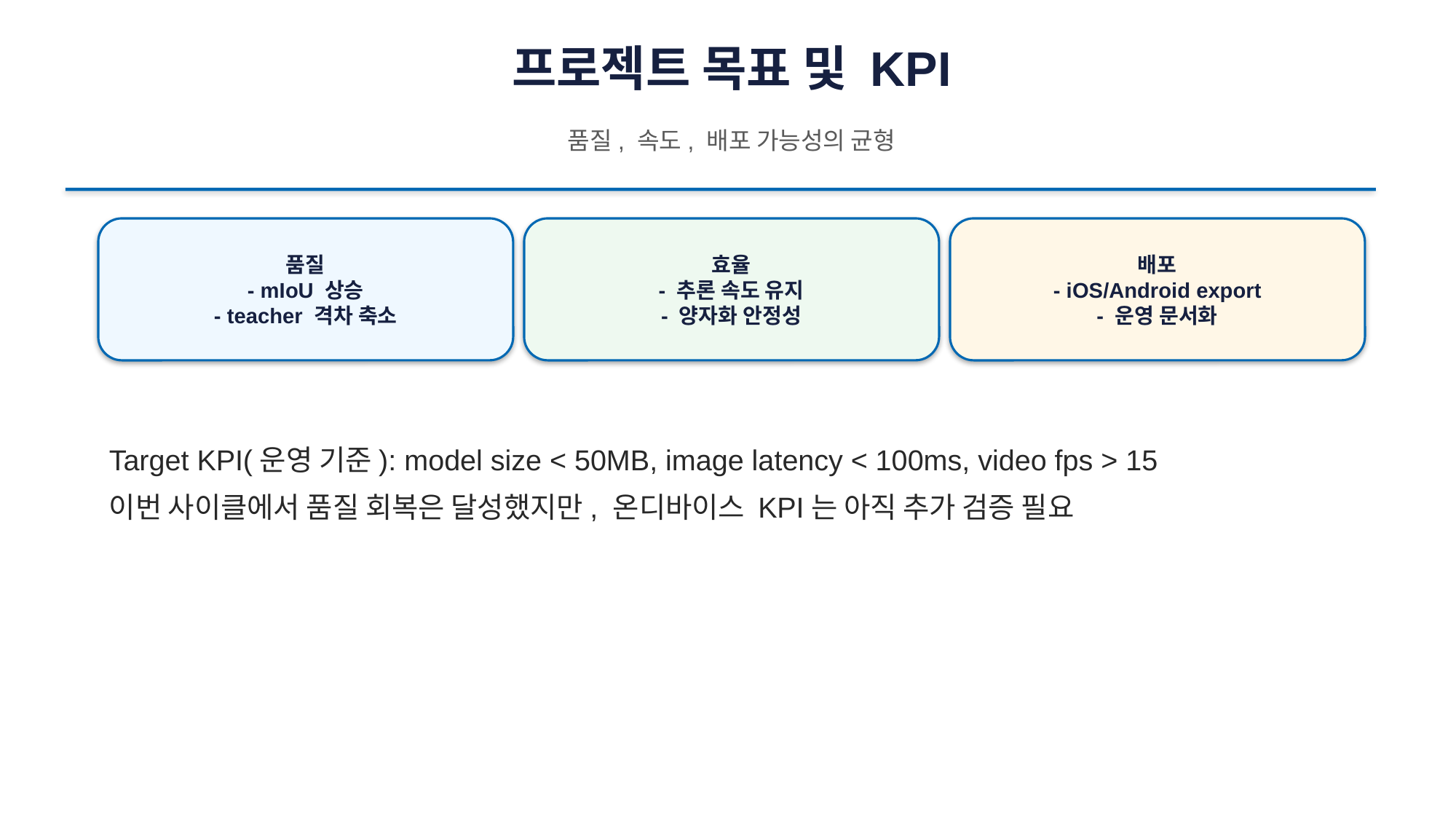

프로젝트 목표 및 KPI
품질, 속도, 배포 가능성의 균형

품질
- mIoU 상승
- teacher 격차 축소
효율
- 추론 속도 유지
- 양자화 안정성
배포
- iOS/Android export
- 운영 문서화
Target KPI(운영 기준): model size < 50MB, image latency < 100ms, video fps > 15
이번 사이클에서 품질 회복은 달성했지만, 온디바이스 KPI는 아직 추가 검증 필요